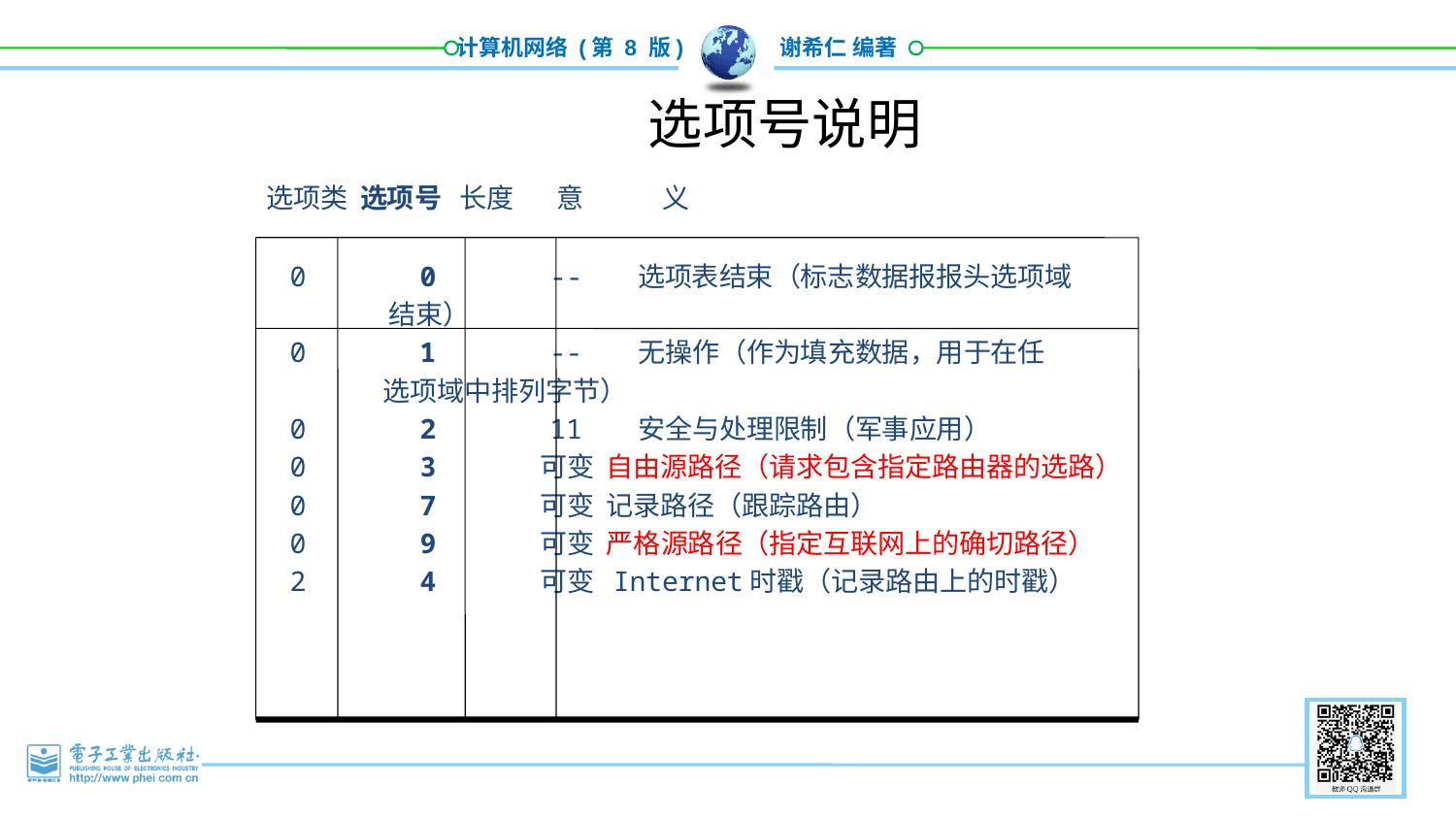

119
# 选项号说明
    选项类  选项号   长度       意             义

    0       0       --   选项表结束（标志数据报报头选项域
                          结束）
    0       1       --   无操作（作为填充数据，用于在任
                         选项域中排列字节）
    0       2       11   安全与处理限制（军事应用）
    0       3      可变  自由源路径（请求包含指定路由器的选路）
    0       7      可变  记录路径（跟踪路由）
    0       9      可变  严格源路径（指定互联网上的确切路径）
    2       4      可变  Internet时戳（记录路由上的时戳）